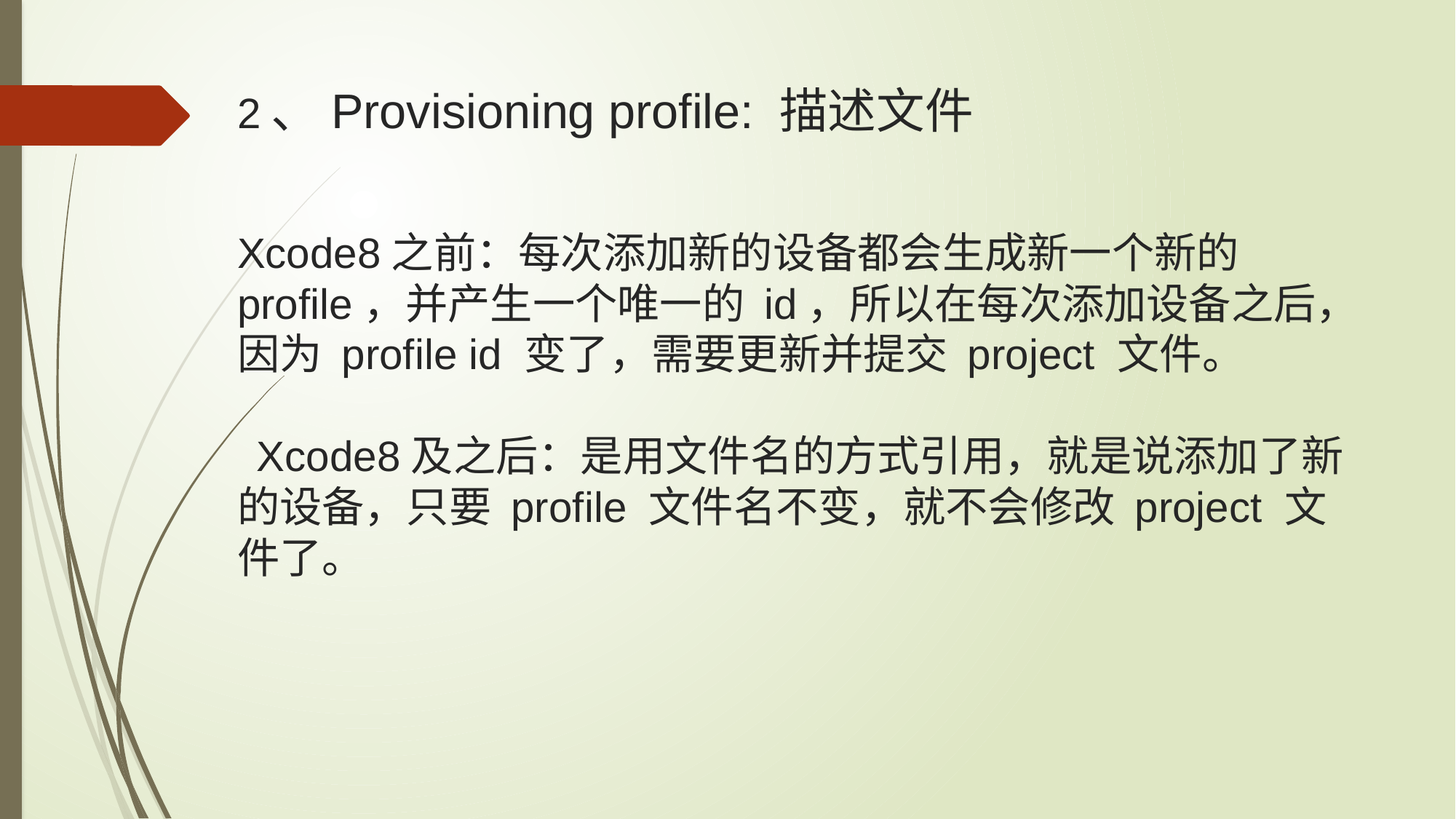

# 2、Provisioning profile: 描述文件 Xcode8之前：每次添加新的设备都会生成新一个新的 profile，并产生一个唯一的 id，所以在每次添加设备之后，因为 profile id 变了，需要更新并提交 project 文件。 Xcode8及之后：是用文件名的方式引用，就是说添加了新的设备，只要 profile 文件名不变，就不会修改 project 文件了。